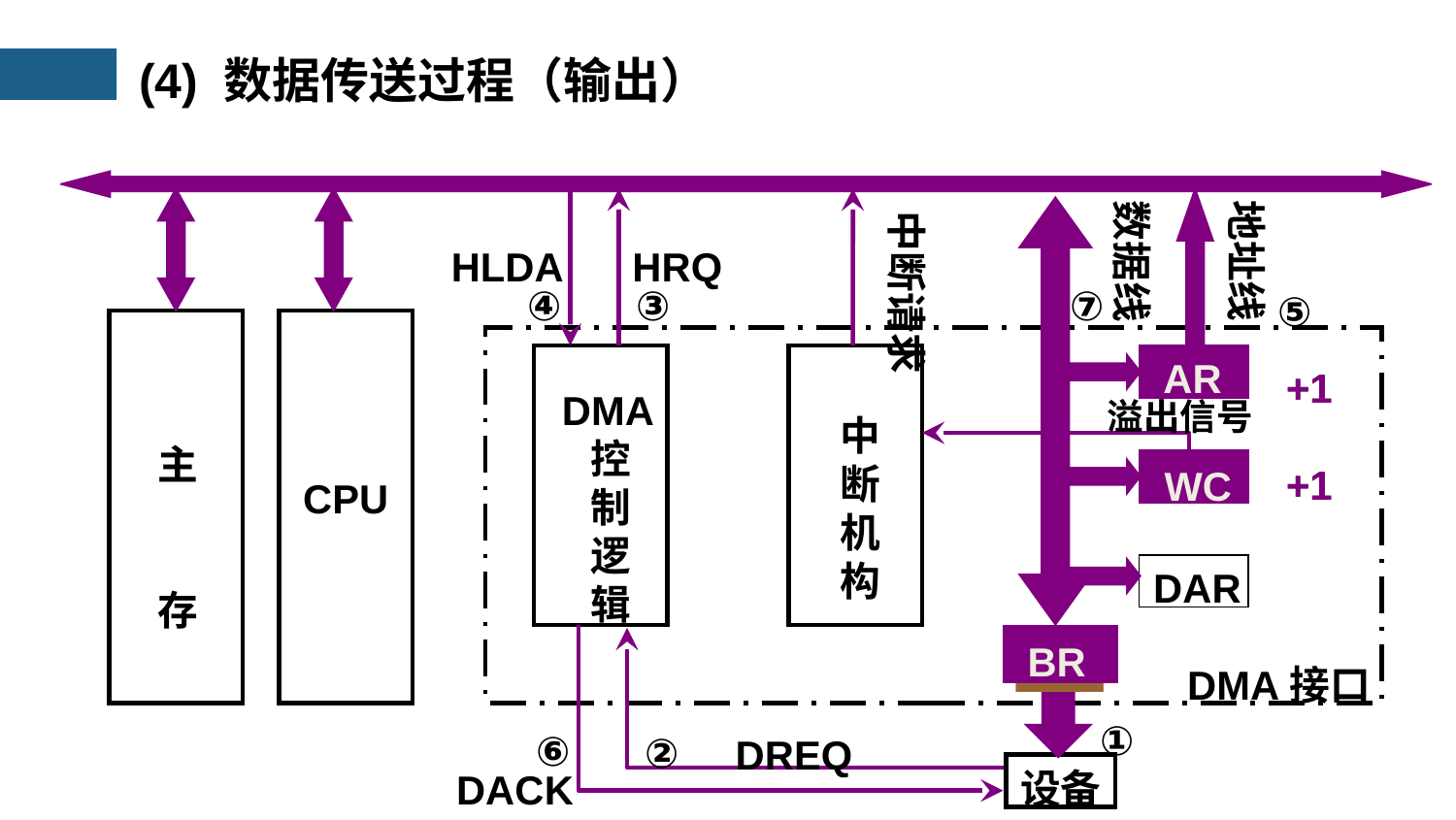

(4) 数据传送过程（输出）

主

存

CPU

AR

+1
DMA
  控
  制
  逻
  辑
  中
  断
  机
  构

+1
WC

DAR

DMA接口

设备

BR
数据线
⑦
地址线

⑤

HLDA
④

HRQ
③

中断请求

AR
+1

WC
+1
溢出信号

⑥
DACK

②
DREQ

BR

BR

BR

BR

BR

①